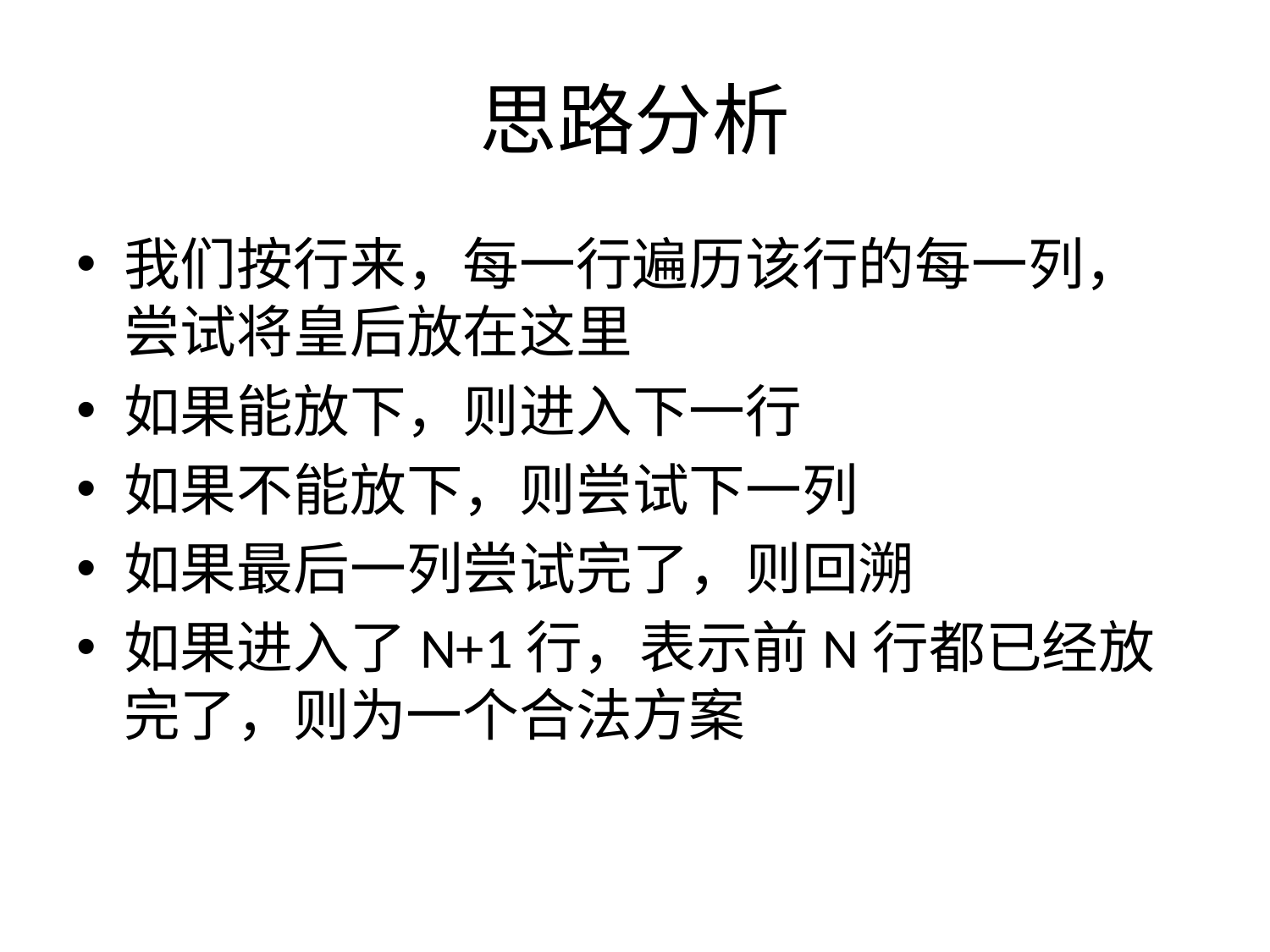

# 思路分析
我们按行来，每一行遍历该行的每一列，尝试将皇后放在这里
如果能放下，则进入下一行
如果不能放下，则尝试下一列
如果最后一列尝试完了，则回溯
如果进入了N+1行，表示前N行都已经放完了，则为一个合法方案